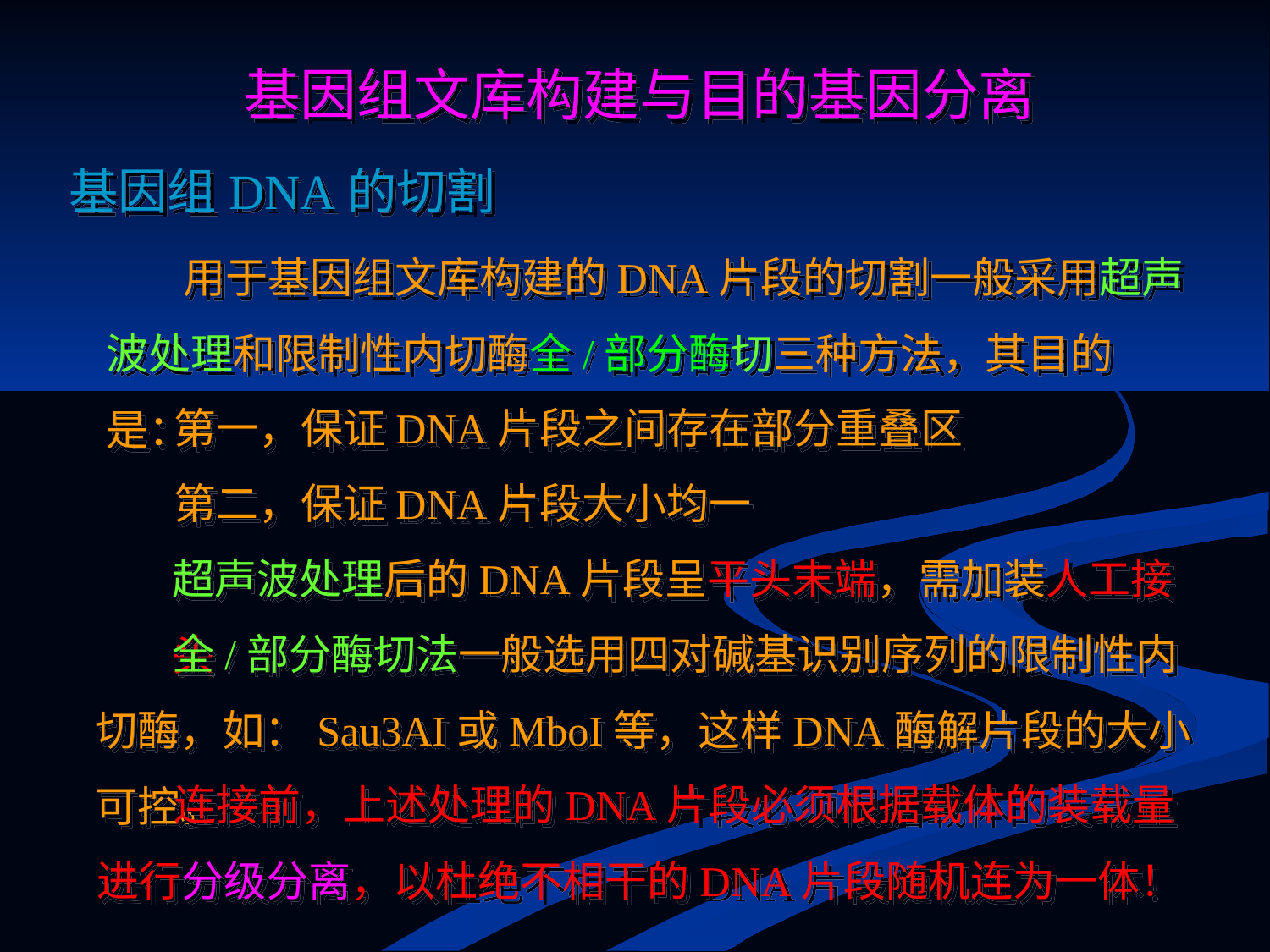

基因组文库构建与目的基因分离
基因组DNA的切割
       用于基因组文库构建的DNA片段的切割一般采用超声波处理和限制性内切酶全/部分酶切三种方法，其目的是：

      第一，保证DNA片段之间存在部分重叠区
       第二，保证DNA片段大小均一
超声波处理后的DNA片段呈平头末端，需加装人工接头
       全/部分酶切法一般选用四对碱基识别序列的限制性内切酶，如：Sau3AI或MboI等，这样DNA酶解片段的大小可控。

       连接前，上述处理的DNA片段必须根据载体的装载量进行分级分离，以杜绝不相干的DNA片段随机连为一体！